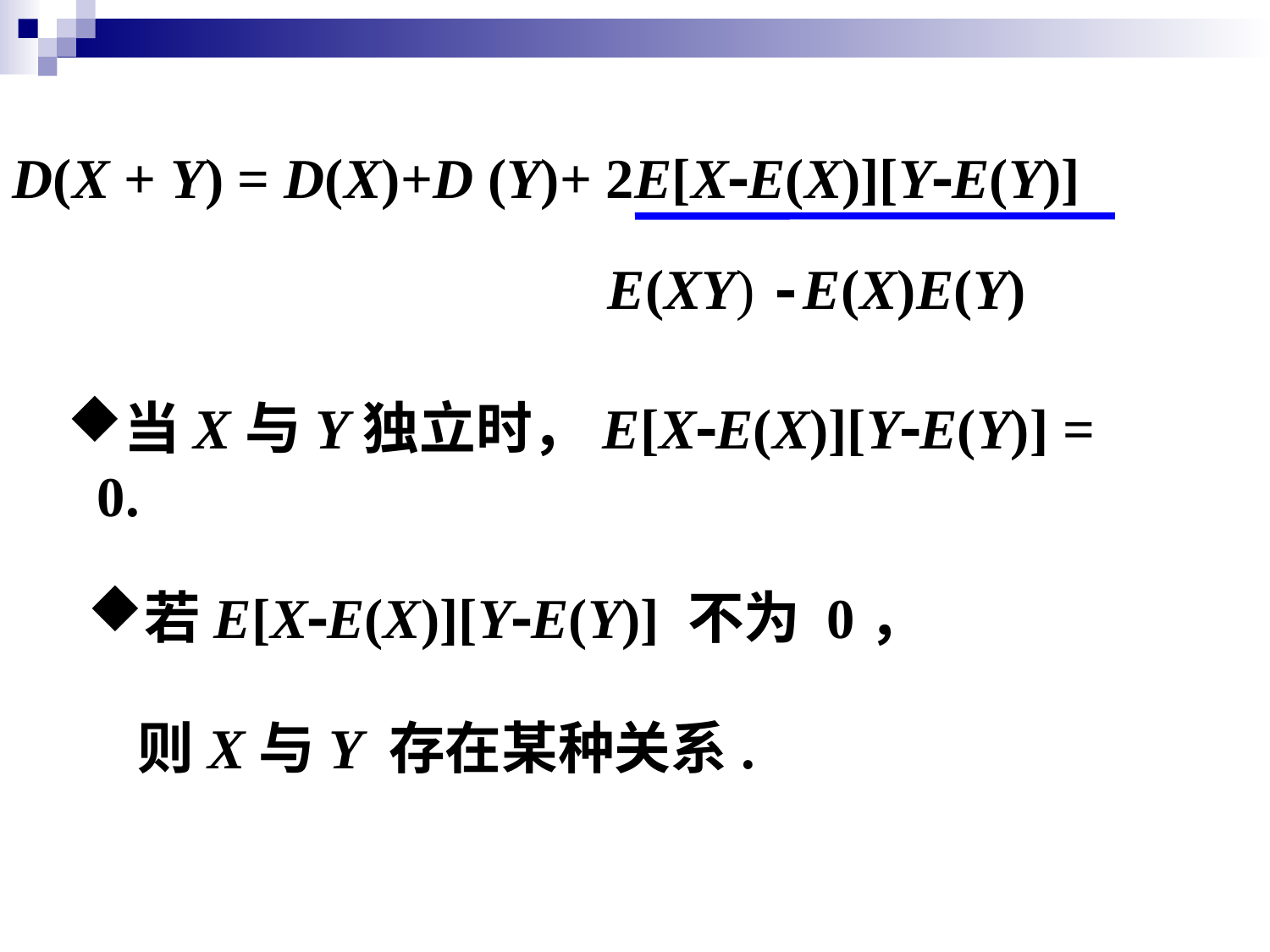

D(X + Y) = D(X)+D (Y)+ 2E[X−E(X)][Y−E(Y)]

E(XY) -E(X)E(Y)
当X与Y独立时，E[X−E(X)][Y−E(Y)] = 0.
若E[X−E(X)][Y−E(Y)] 不为 0，
则X与Y 存在某种关系.